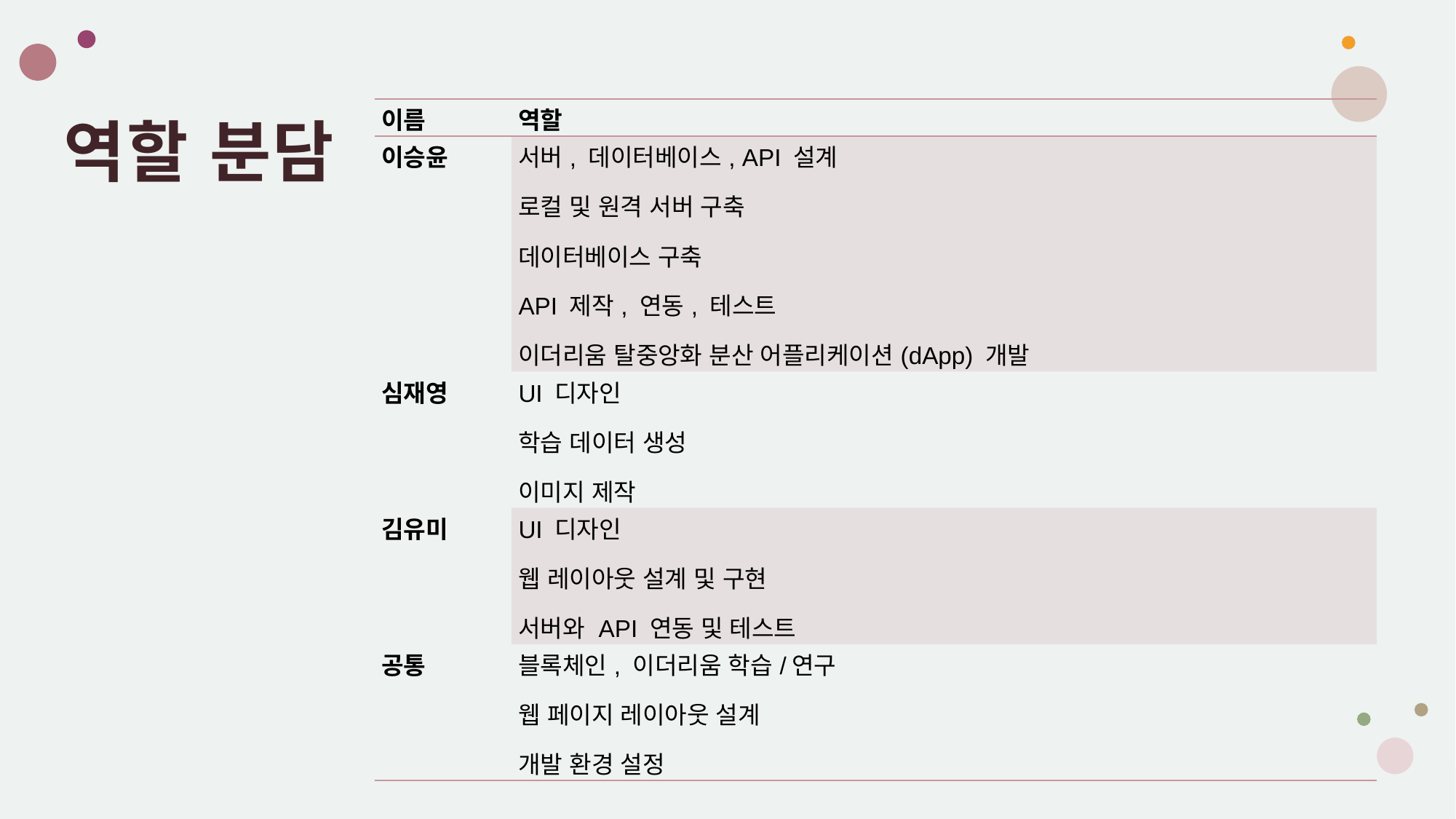

# 역할 분담
| 이름 | 역할 |
| --- | --- |
| 이승윤 | 서버, 데이터베이스, API 설계 로컬 및 원격 서버 구축 데이터베이스 구축 API 제작, 연동, 테스트 이더리움 탈중앙화 분산 어플리케이션(dApp) 개발 |
| 심재영 | UI 디자인 학습 데이터 생성 이미지 제작 |
| 김유미 | UI 디자인 웹 레이아웃 설계 및 구현 서버와 API 연동 및 테스트 |
| 공통 | 블록체인, 이더리움 학습/연구 웹 페이지 레이아웃 설계 개발 환경 설정 |